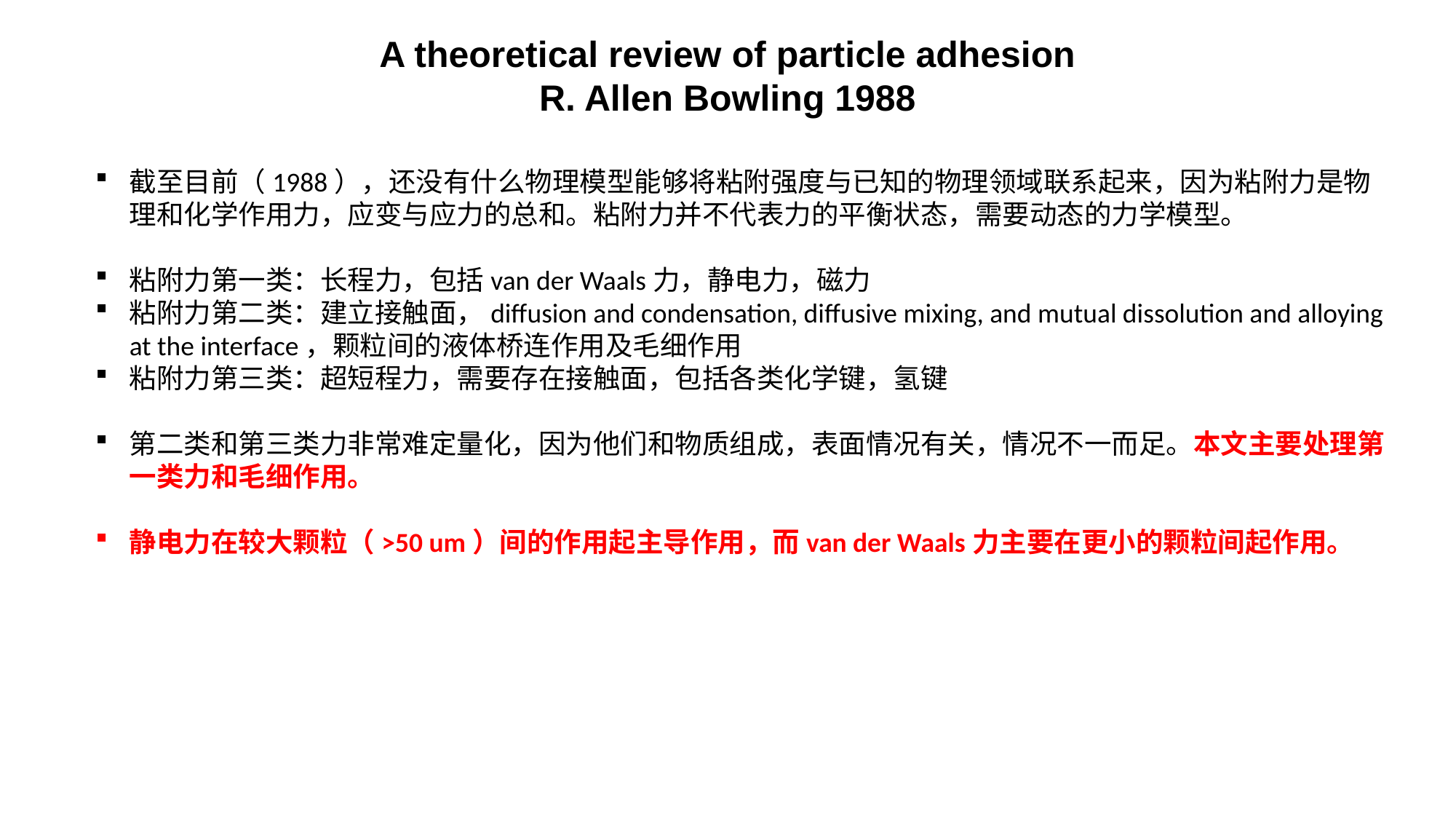

A theoretical review of particle adhesion
R. Allen Bowling 1988
截至目前（1988），还没有什么物理模型能够将粘附强度与已知的物理领域联系起来，因为粘附力是物理和化学作用力，应变与应力的总和。粘附力并不代表力的平衡状态，需要动态的力学模型。

粘附力第一类：长程力，包括van der Waals力，静电力，磁力
粘附力第二类：建立接触面，diffusion and condensation, diffusive mixing, and mutual dissolution and alloying at the interface，颗粒间的液体桥连作用及毛细作用
粘附力第三类：超短程力，需要存在接触面，包括各类化学键，氢键

第二类和第三类力非常难定量化，因为他们和物质组成，表面情况有关，情况不一而足。本文主要处理第一类力和毛细作用。

静电力在较大颗粒（>50 um）间的作用起主导作用，而van der Waals力主要在更小的颗粒间起作用。